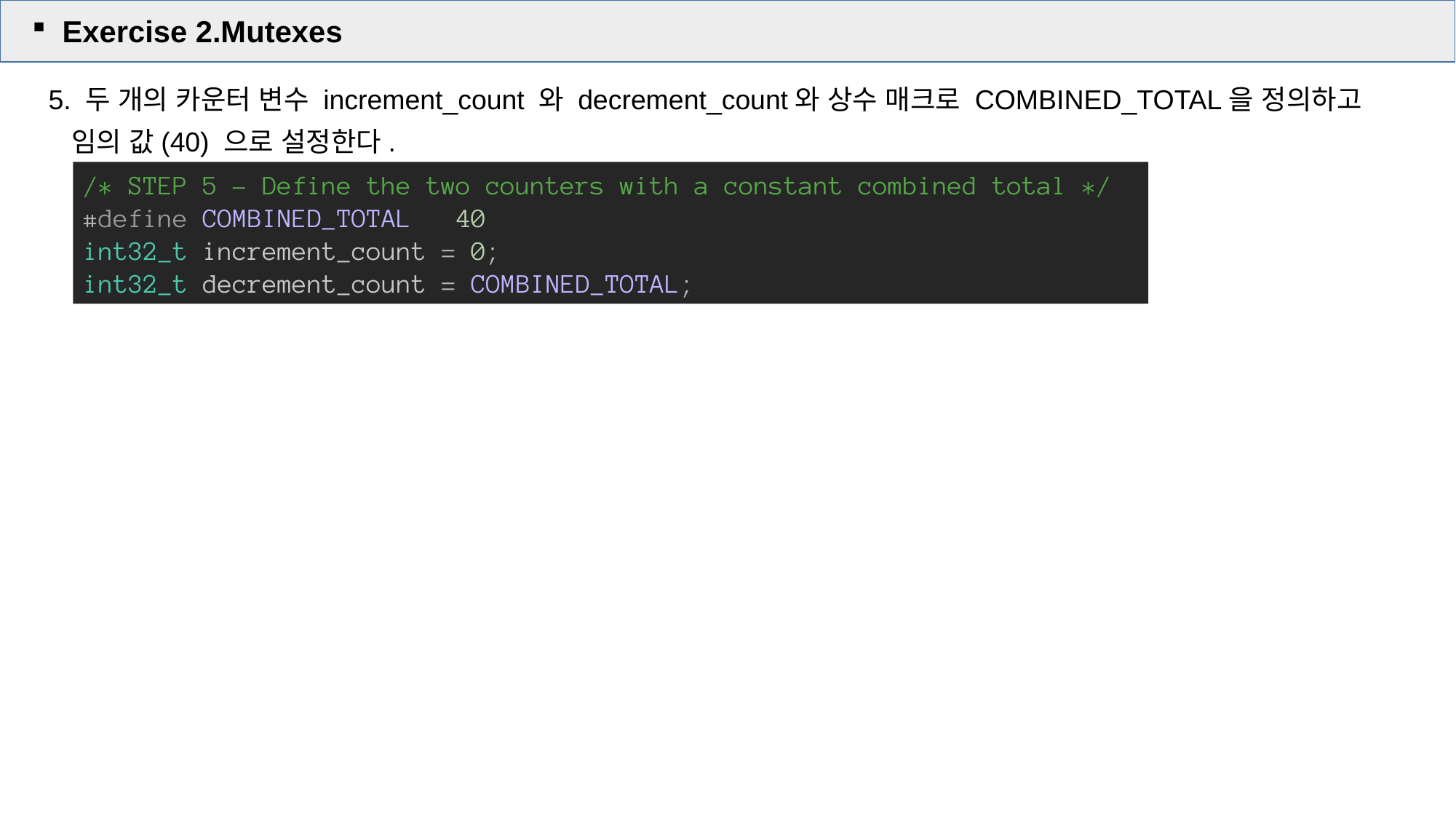

Exercise 2.Mutexes

5. 두 개의 카운터 변수 increment_count 와 decrement_count와 상수 매크로 COMBINED_TOTAL을 정의하고
   임의 값(40) 으로 설정한다.

/* STEP 5 - Define the two counters with a constant combined total */
#define COMBINED_TOTAL   40
int32_t increment_count = 0;
int32_t decrement_count = COMBINED_TOTAL;